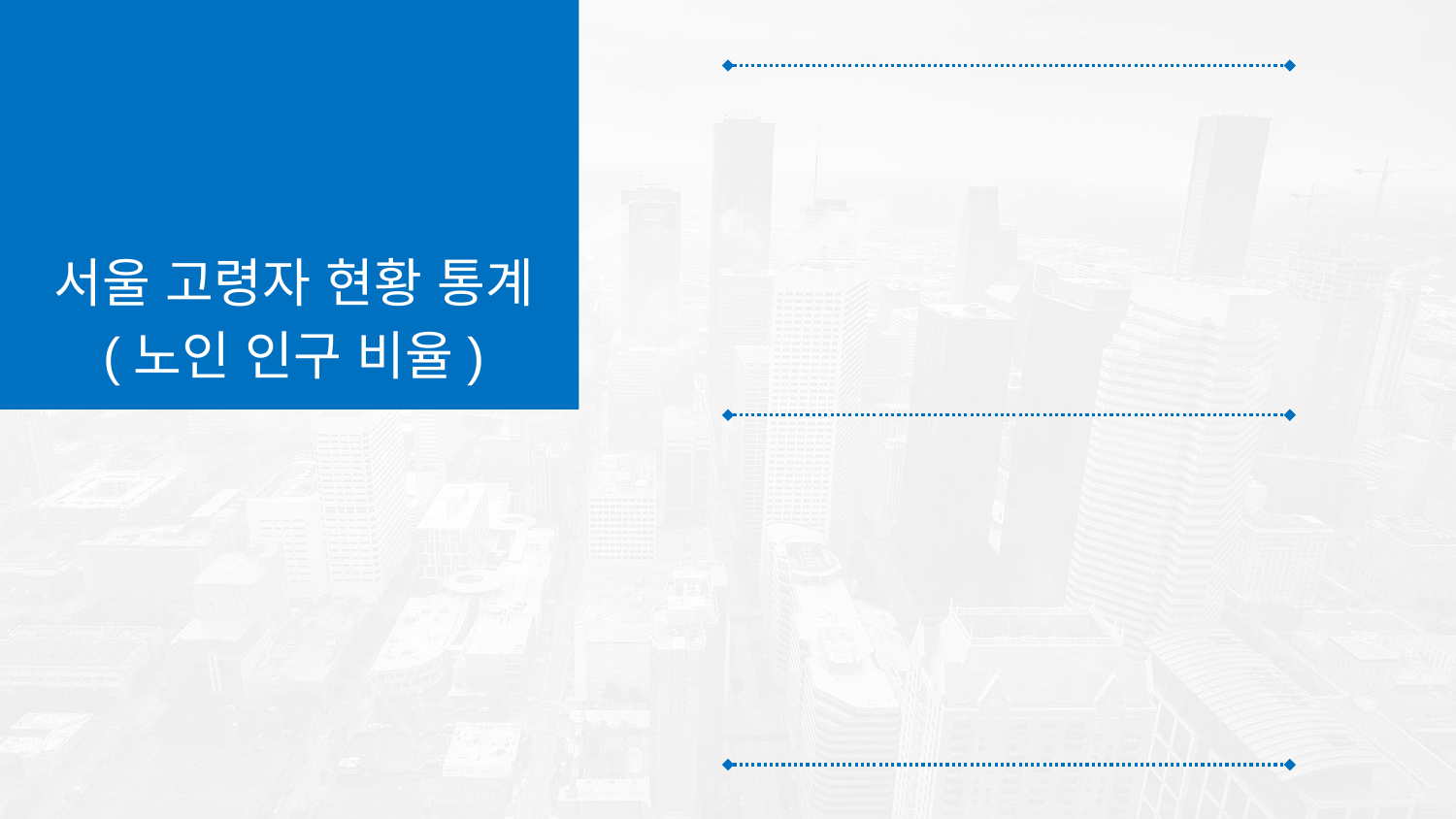

서울 고령자 현황 통계
(노인 인구 비율)